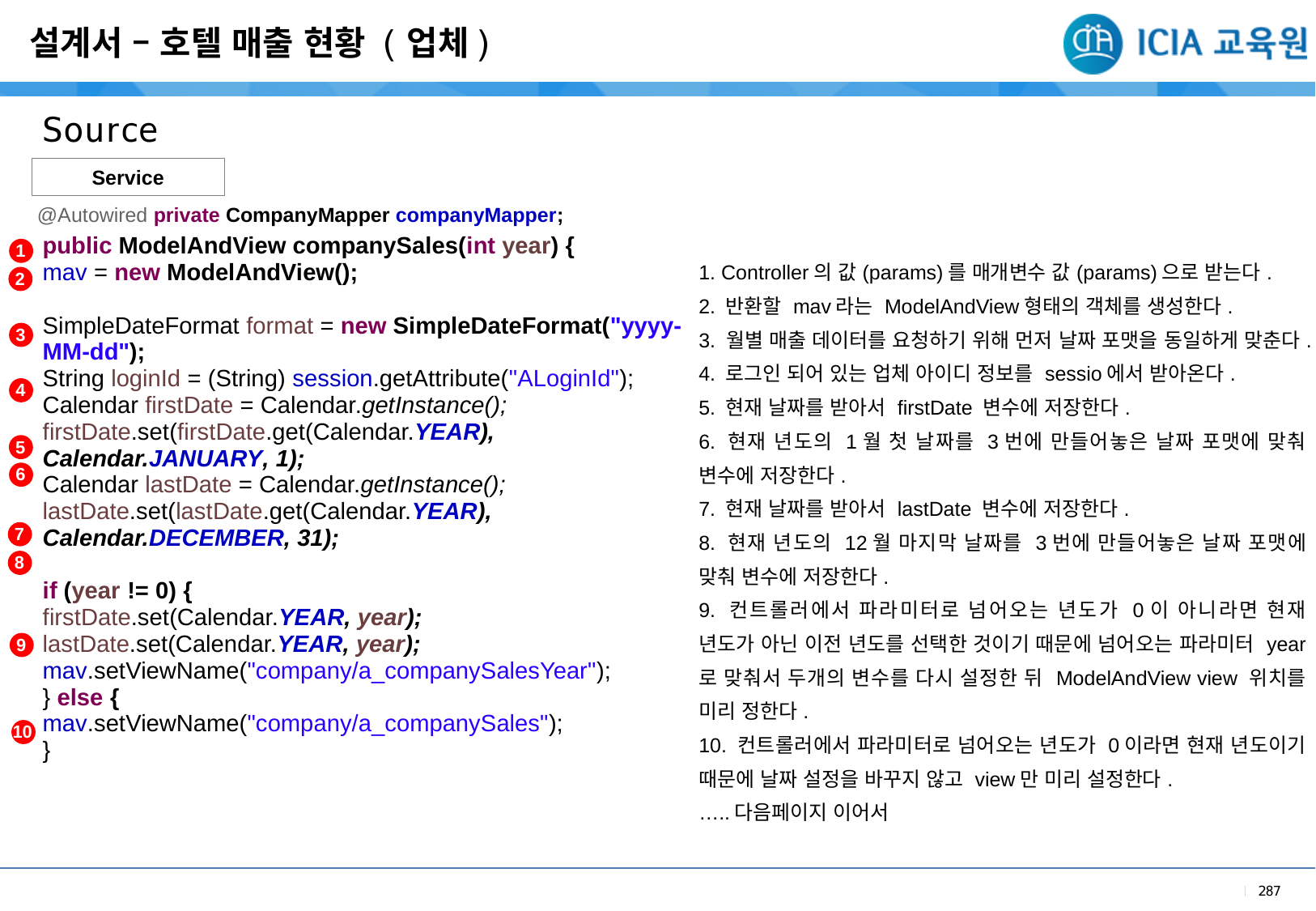

설계서 – 호텔 매출 현황 (업체)
Source
Service
@Autowired private CompanyMapper companyMapper;
|  |
| --- |
| 1. Controller의 값(params)를 매개변수 값(params)으로 받는다. 2. 반환할 mav라는 ModelAndView형태의 객체를 생성한다. 3. 월별 매출 데이터를 요청하기 위해 먼저 날짜 포맷을 동일하게 맞춘다. 4. 로그인 되어 있는 업체 아이디 정보를 sessio에서 받아온다. 5. 현재 날짜를 받아서 firstDate 변수에 저장한다. 6. 현재 년도의 1월 첫 날짜를 3번에 만들어놓은 날짜 포맷에 맞춰 변수에 저장한다. 7. 현재 날짜를 받아서 lastDate 변수에 저장한다. 8. 현재 년도의 12월 마지막 날짜를 3번에 만들어놓은 날짜 포맷에 맞춰 변수에 저장한다. 9. 컨트롤러에서 파라미터로 넘어오는 년도가 0이 아니라면 현재 년도가 아닌 이전 년도를 선택한 것이기 때문에 넘어오는 파라미터 year 로 맞춰서 두개의 변수를 다시 설정한 뒤 ModelAndView view 위치를 미리 정한다. 10. 컨트롤러에서 파라미터로 넘어오는 년도가 0이라면 현재 년도이기 때문에 날짜 설정을 바꾸지 않고 view만 미리 설정한다. …..다음페이지 이어서 |
| public ModelAndView companySales(int year) { mav = new ModelAndView(); SimpleDateFormat format = new SimpleDateFormat("yyyy-MM-dd"); String loginId = (String) session.getAttribute("ALoginId"); Calendar firstDate = Calendar.getInstance(); firstDate.set(firstDate.get(Calendar.YEAR), Calendar.JANUARY, 1); Calendar lastDate = Calendar.getInstance(); lastDate.set(lastDate.get(Calendar.YEAR), Calendar.DECEMBER, 31); if (year != 0) { firstDate.set(Calendar.YEAR, year); lastDate.set(Calendar.YEAR, year); mav.setViewName("company/a\_companySalesYear"); } else { mav.setViewName("company/a\_companySales"); } |
| --- |
1

2

3

4

5

6

7

8

9

10